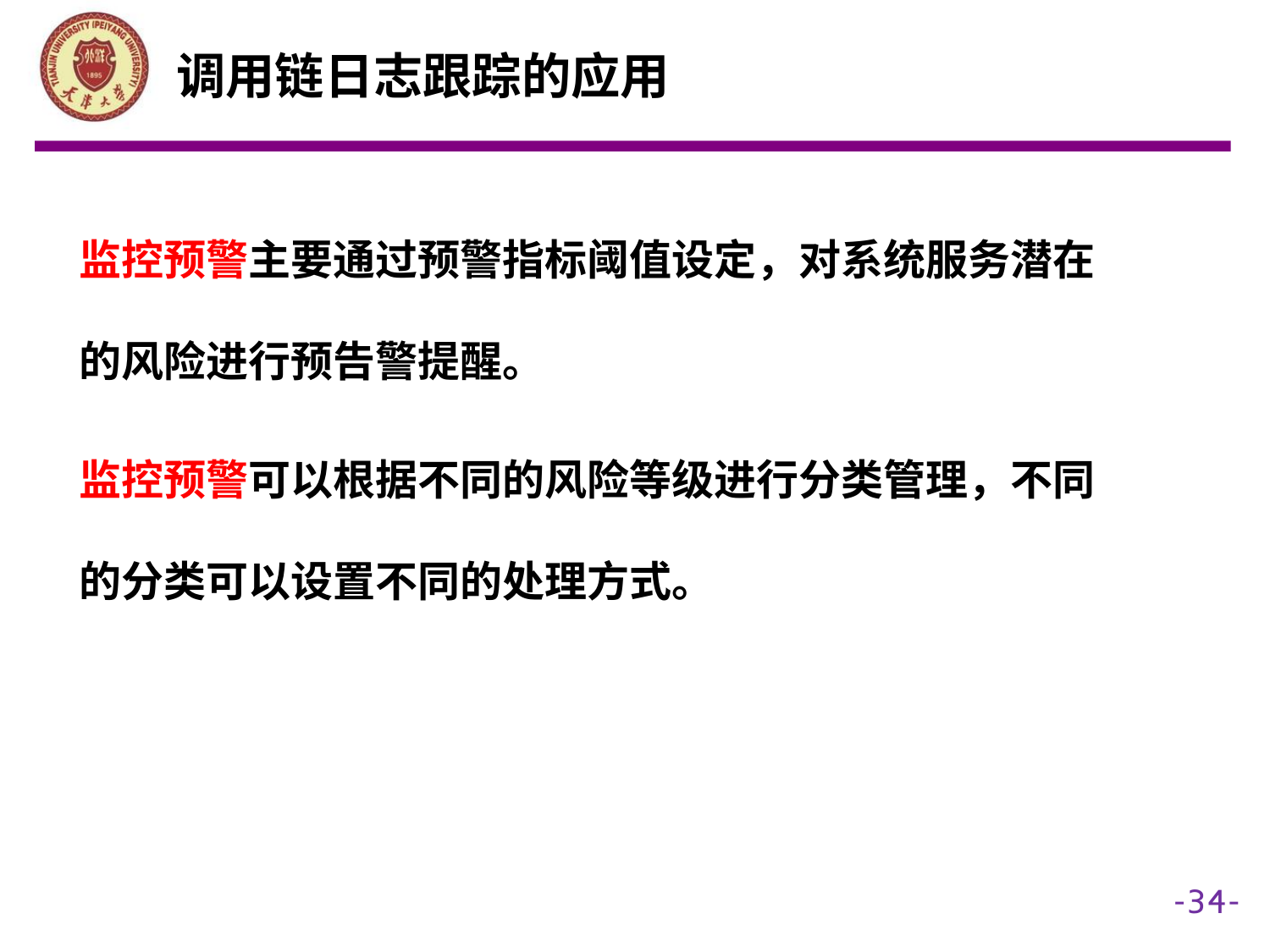

调用链日志跟踪的应用

监控预警主要通过预警指标阈值设定，对系统服务潜在的风险进行预告警提醒。
监控预警可以根据不同的风险等级进行分类管理，不同的分类可以设置不同的处理方式。